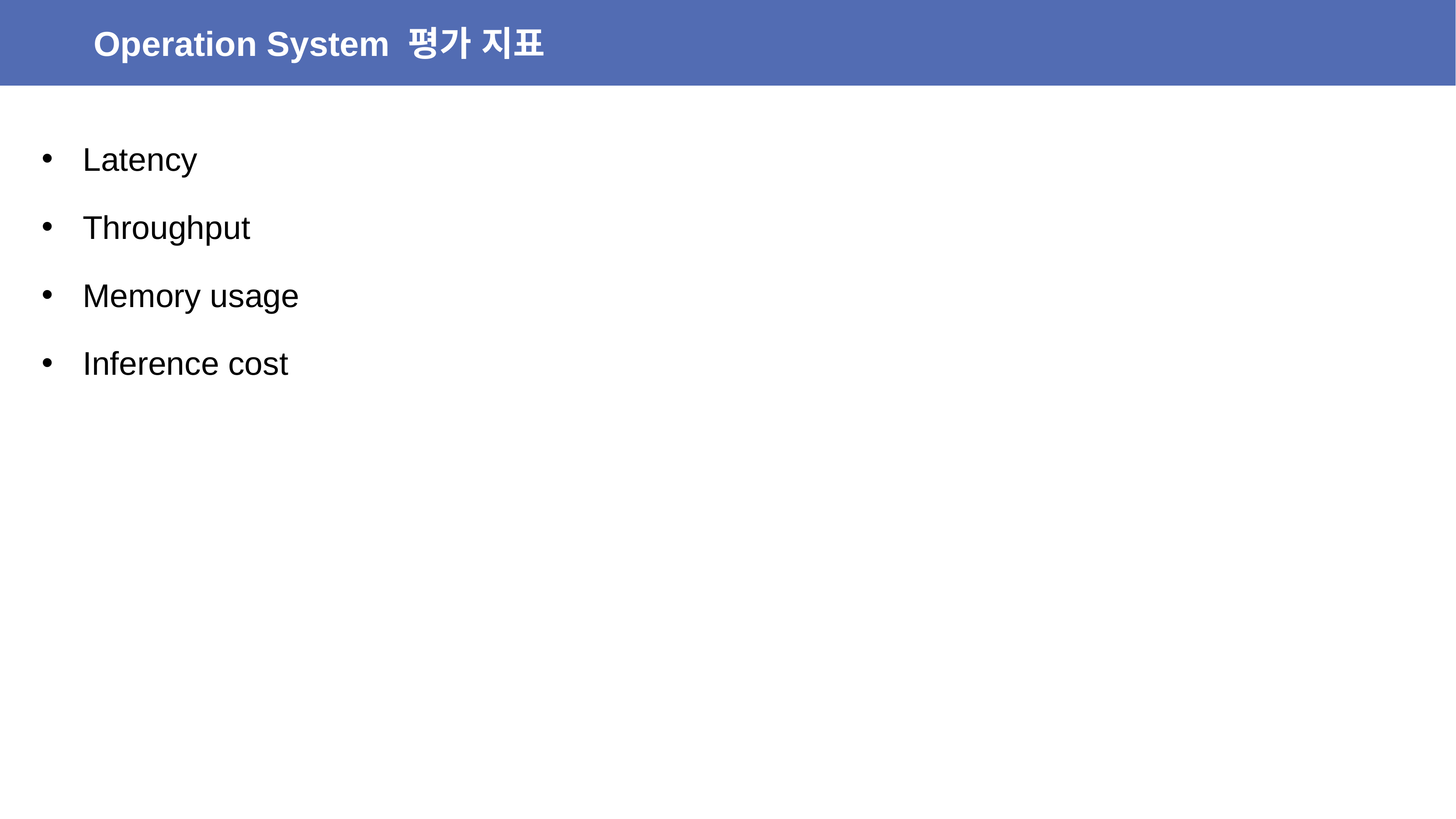

Operation System 평가 지표
Latency
Throughput
Memory usage
Inference cost